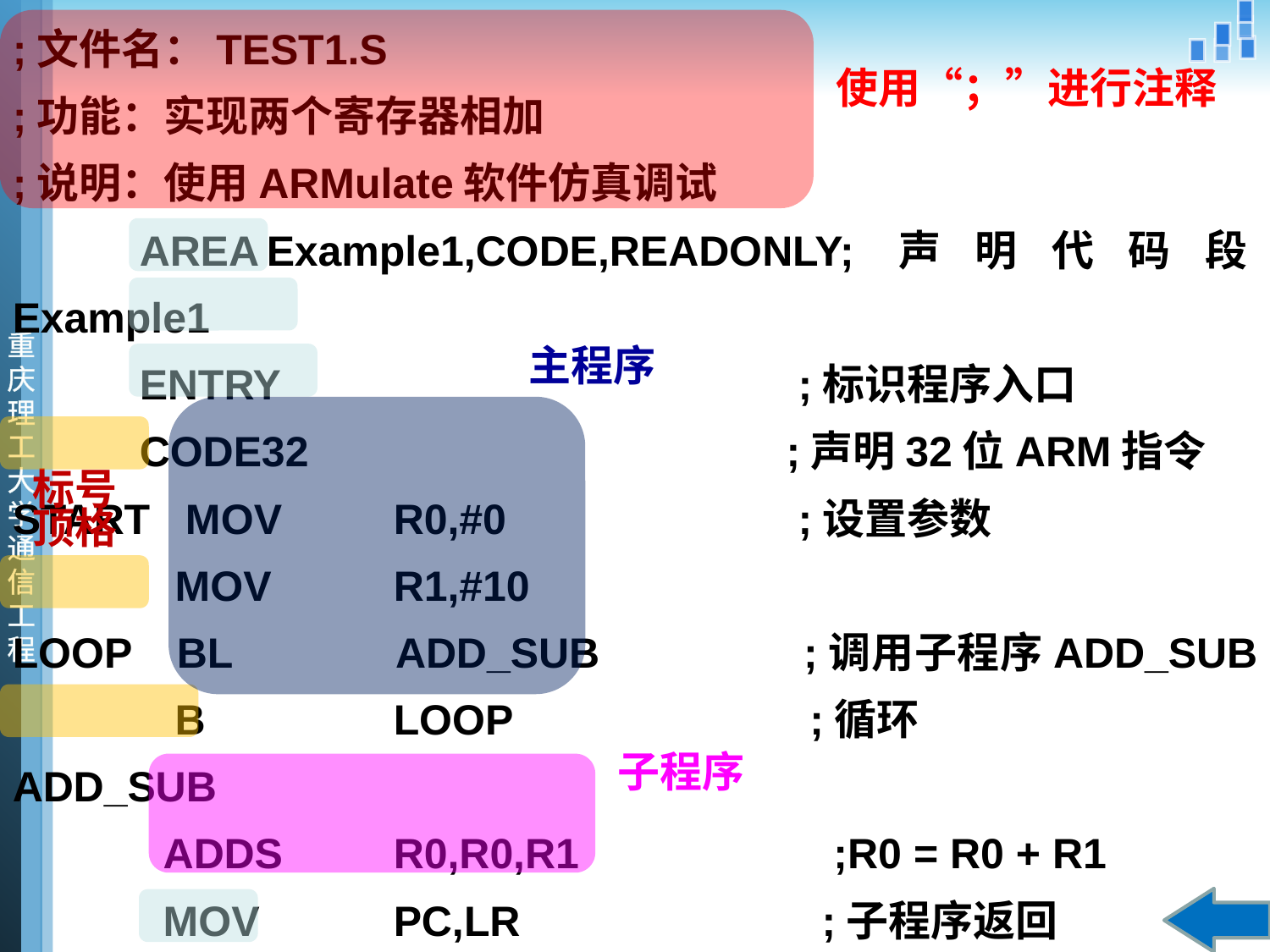

;文件名：TEST1.S
;功能：实现两个寄存器相加
;说明：使用ARMulate软件仿真调试
	AREA	Example1,CODE,READONLY;声明代码段Example1
	ENTRY				  ;标识程序入口
	CODE32			 	 ;声明32位ARM指令
START   MOV	R0,#0			  ;设置参数
 	   MOV	R1,#10
LOOP	   BL		ADD_SUB	    	  ;调用子程序ADD_SUB
	   B		LOOP			   ;循环
ADD_SUB
	  ADDS	R0,R0,R1		     ;R0 = R0 + R1
	  MOV		PC,LR	     		    ;子程序返回
	END				  	    ;文件结束

使用“；”进行注释

主程序

标号
顶格

子程序